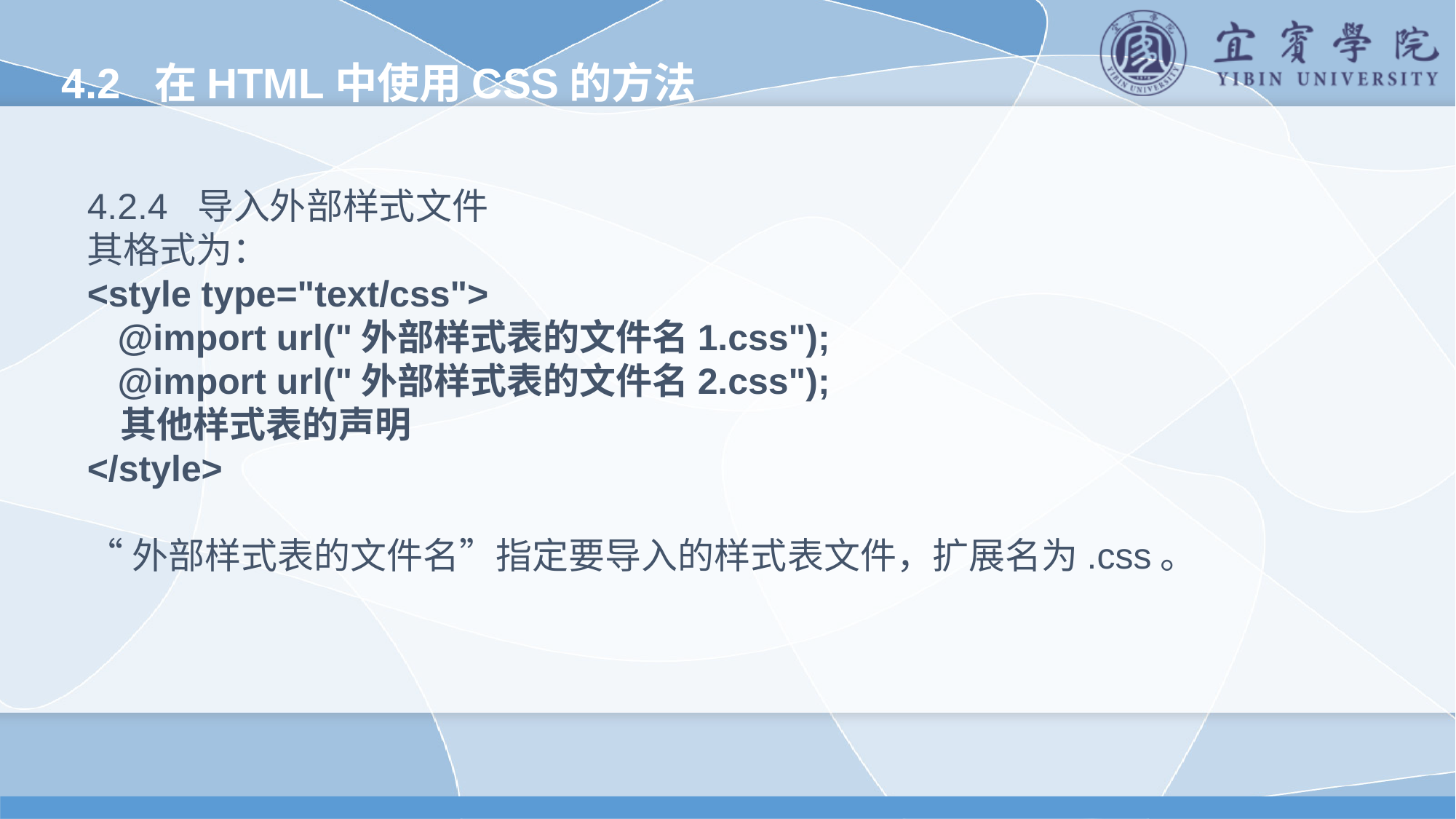

4.2  在HTML中使用CSS的方法
4.2.4  导入外部样式文件
其格式为：
<style type="text/css">
   @import url("外部样式表的文件名1.css");
   @import url("外部样式表的文件名2.css");
   其他样式表的声明
</style>

“外部样式表的文件名”指定要导入的样式表文件，扩展名为.css。